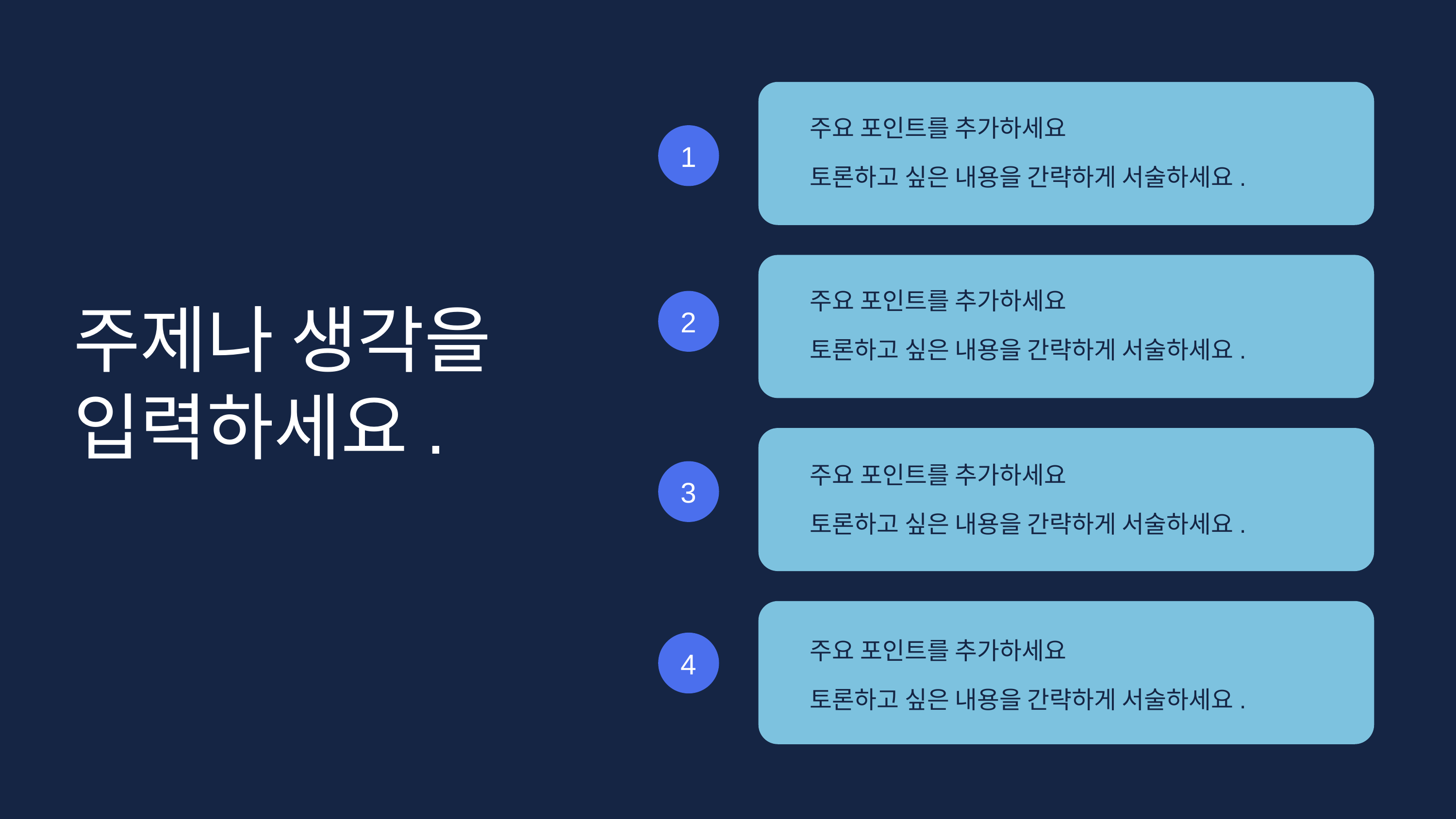

주요 포인트를 추가하세요
토론하고 싶은 내용을 간략하게 서술하세요.

1

주요 포인트를 추가하세요
토론하고 싶은 내용을 간략하게 서술하세요.

2
주제나 생각을
입력하세요.

주요 포인트를 추가하세요
토론하고 싶은 내용을 간략하게 서술하세요.

3

주요 포인트를 추가하세요
토론하고 싶은 내용을 간략하게 서술하세요.

4